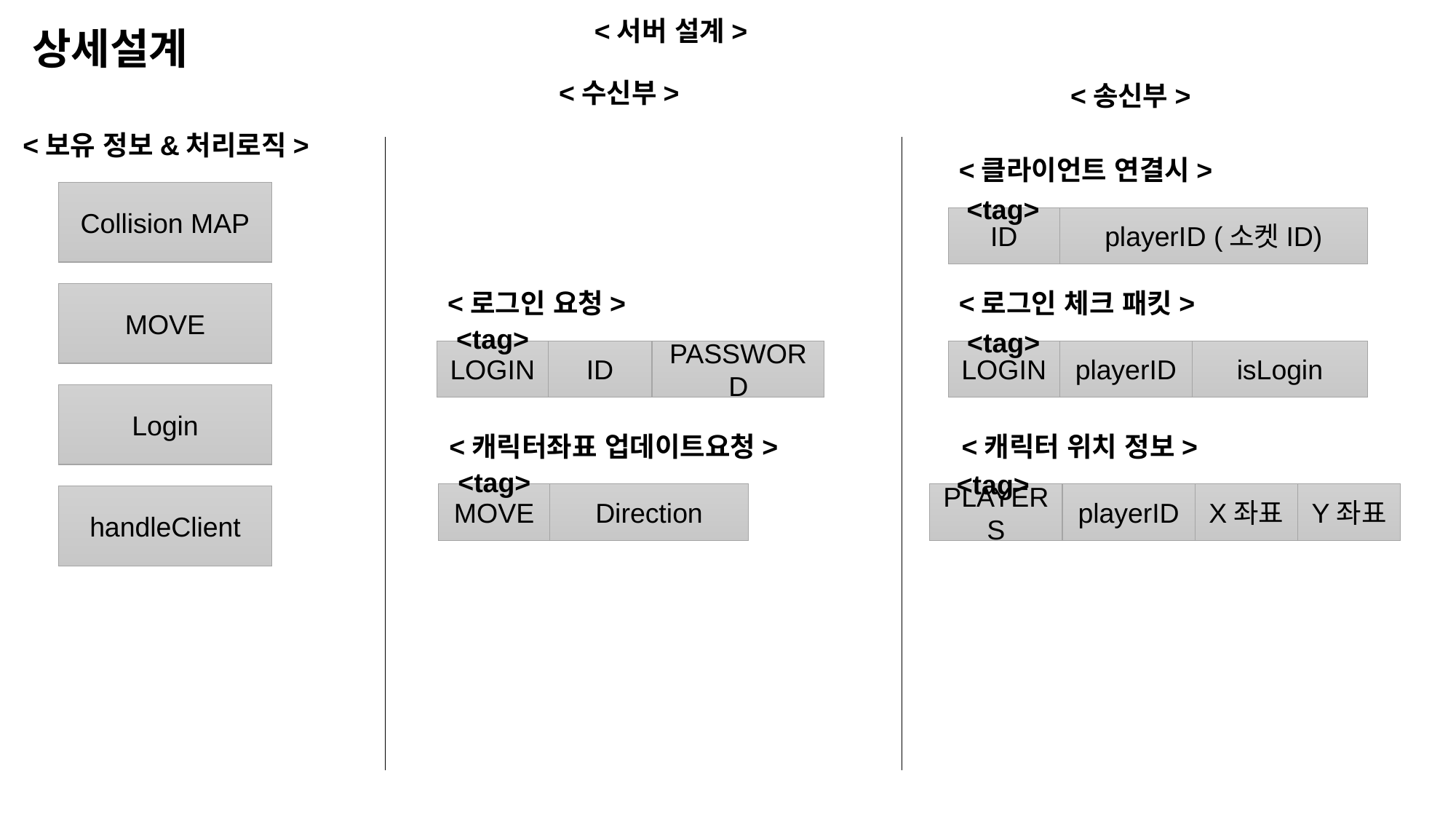

<서버 설계>
상세설계
<수신부>
<송신부>
<보유 정보&처리로직>
<클라이언트 연결시>
Collision MAP
<tag>
ID
playerID (소켓ID)
<로그인 요청>
<로그인 체크 패킷>
MOVE
<tag>
<tag>
LOGIN
ID
LOGIN
playerID
isLogin
PASSWORD
Login
<캐릭터 위치 정보>
<캐릭터좌표 업데이트요청>
<tag>
<tag>
PLAYERS
playerID
X좌표
Y좌표
MOVE
Direction
handleClient